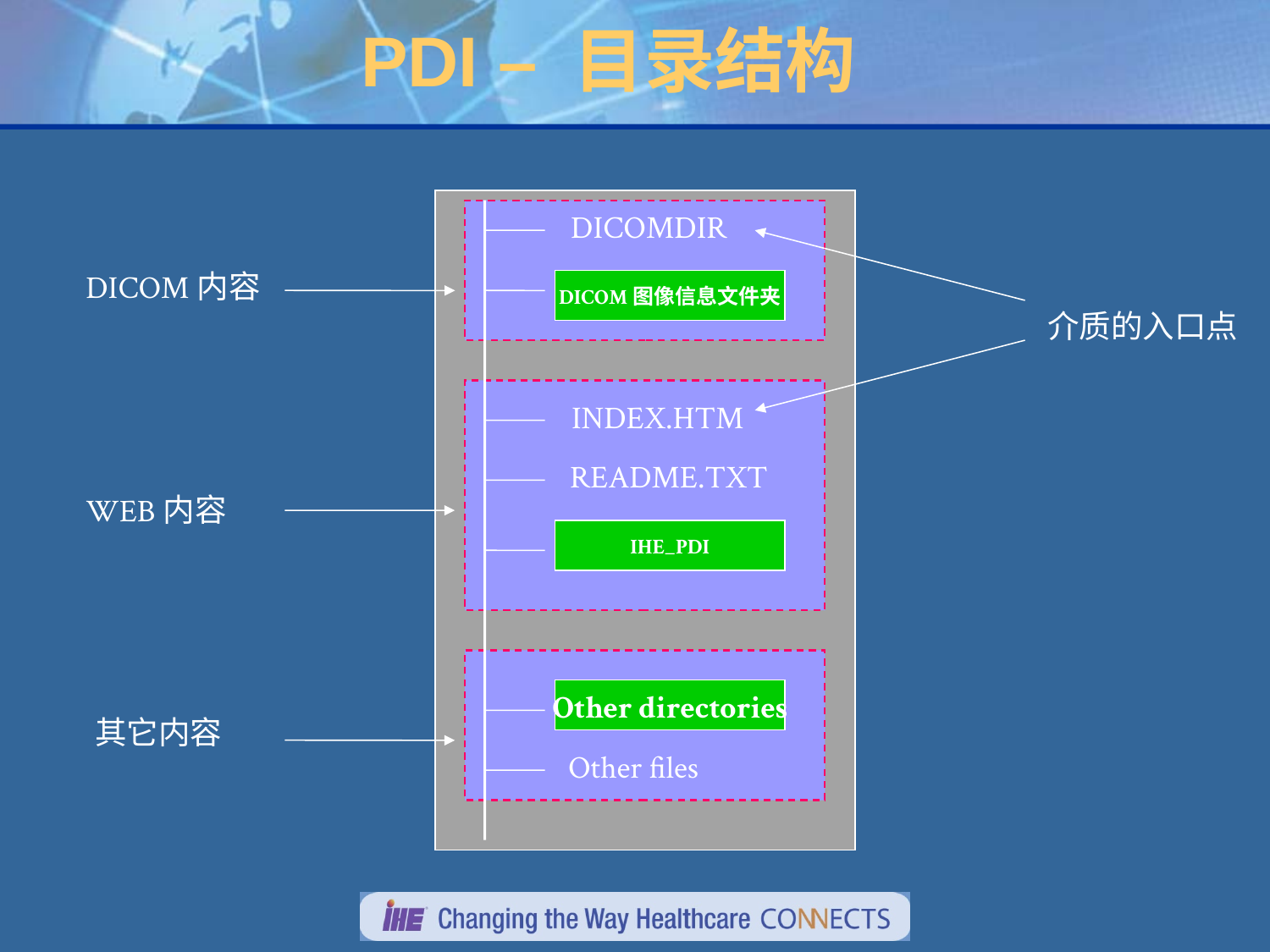

# PDI – 目录结构

DICOMDIR

DICOM内容
DICOM图像信息文件夹

介质的入口点

INDEX.HTM

README.TXT

WEB内容

IHE_PDI

Other directories
其它内容

Other files